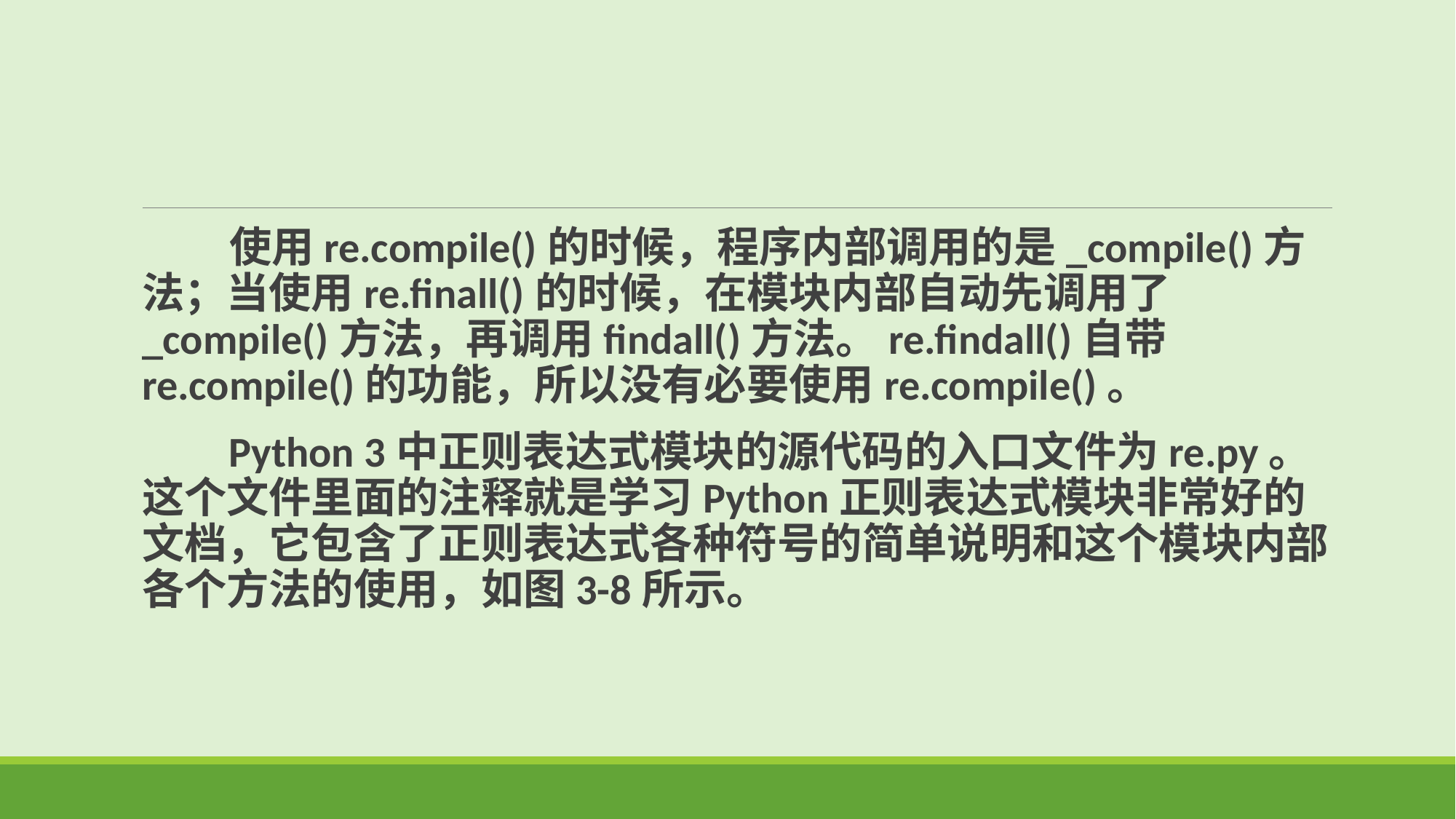

使用re.compile()的时候，程序内部调用的是_compile()方法；当使用re.finall()的时候，在模块内部自动先调用了_compile()方法，再调用findall()方法。re.findall()自带re.compile()的功能，所以没有必要使用re.compile()。
         Python 3中正则表达式模块的源代码的入口文件为re.py。这个文件里面的注释就是学习Python正则表达式模块非常好的文档，它包含了正则表达式各种符号的简单说明和这个模块内部各个方法的使用，如图3-8所示。